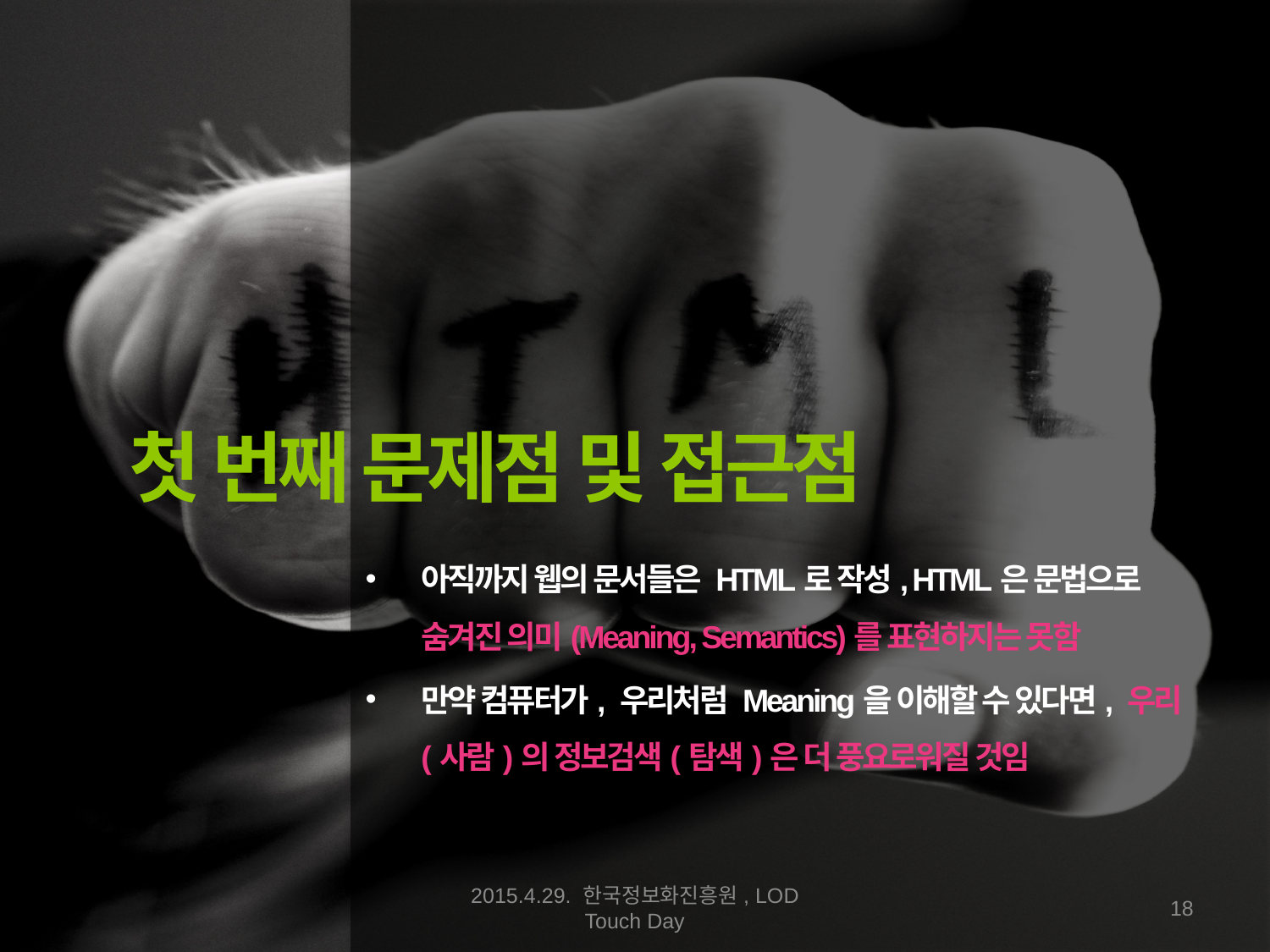

첫 번째 문제점 및 접근점
아직까지 웹의 문서들은 HTML로 작성, HTML은 문법으로 숨겨진 의미(Meaning, Semantics)를 표현하지는 못함
만약 컴퓨터가, 우리처럼 Meaning을 이해할 수 있다면, 우리(사람)의 정보검색(탐색)은 더 풍요로워질 것임
2015.4.29. 한국정보화진흥원, LOD Touch Day
18